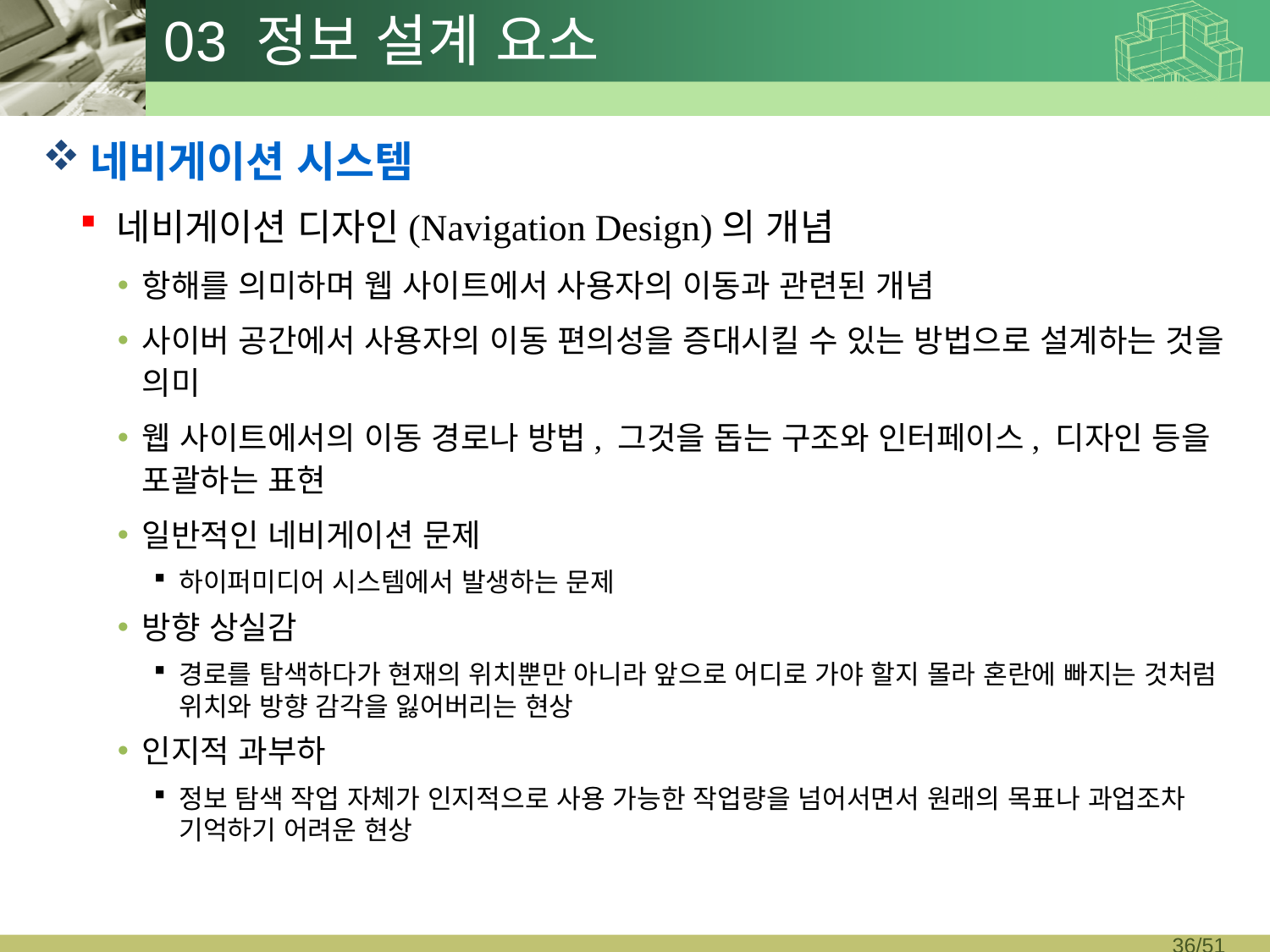

# 03 정보 설계 요소
네비게이션 시스템
네비게이션 디자인(Navigation Design)의 개념
항해를 의미하며 웹 사이트에서 사용자의 이동과 관련된 개념
사이버 공간에서 사용자의 이동 편의성을 증대시킬 수 있는 방법으로 설계하는 것을 의미
웹 사이트에서의 이동 경로나 방법, 그것을 돕는 구조와 인터페이스, 디자인 등을 포괄하는 표현
일반적인 네비게이션 문제
하이퍼미디어 시스템에서 발생하는 문제
방향 상실감
경로를 탐색하다가 현재의 위치뿐만 아니라 앞으로 어디로 가야 할지 몰라 혼란에 빠지는 것처럼 위치와 방향 감각을 잃어버리는 현상
인지적 과부하
정보 탐색 작업 자체가 인지적으로 사용 가능한 작업량을 넘어서면서 원래의 목표나 과업조차 기억하기 어려운 현상